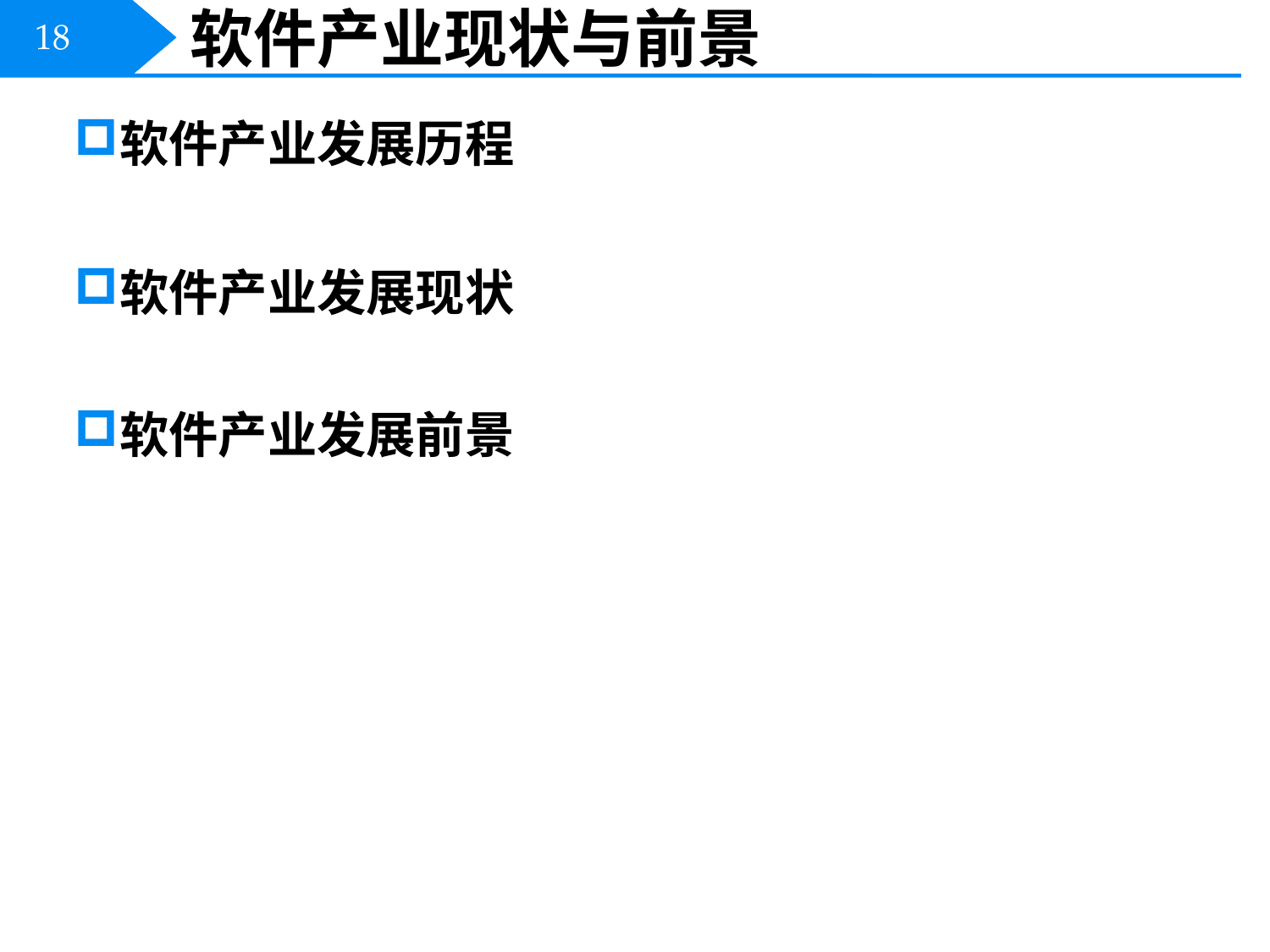

# 软件产业现状与前景
软件产业发展历程

软件产业发展现状

软件产业发展前景